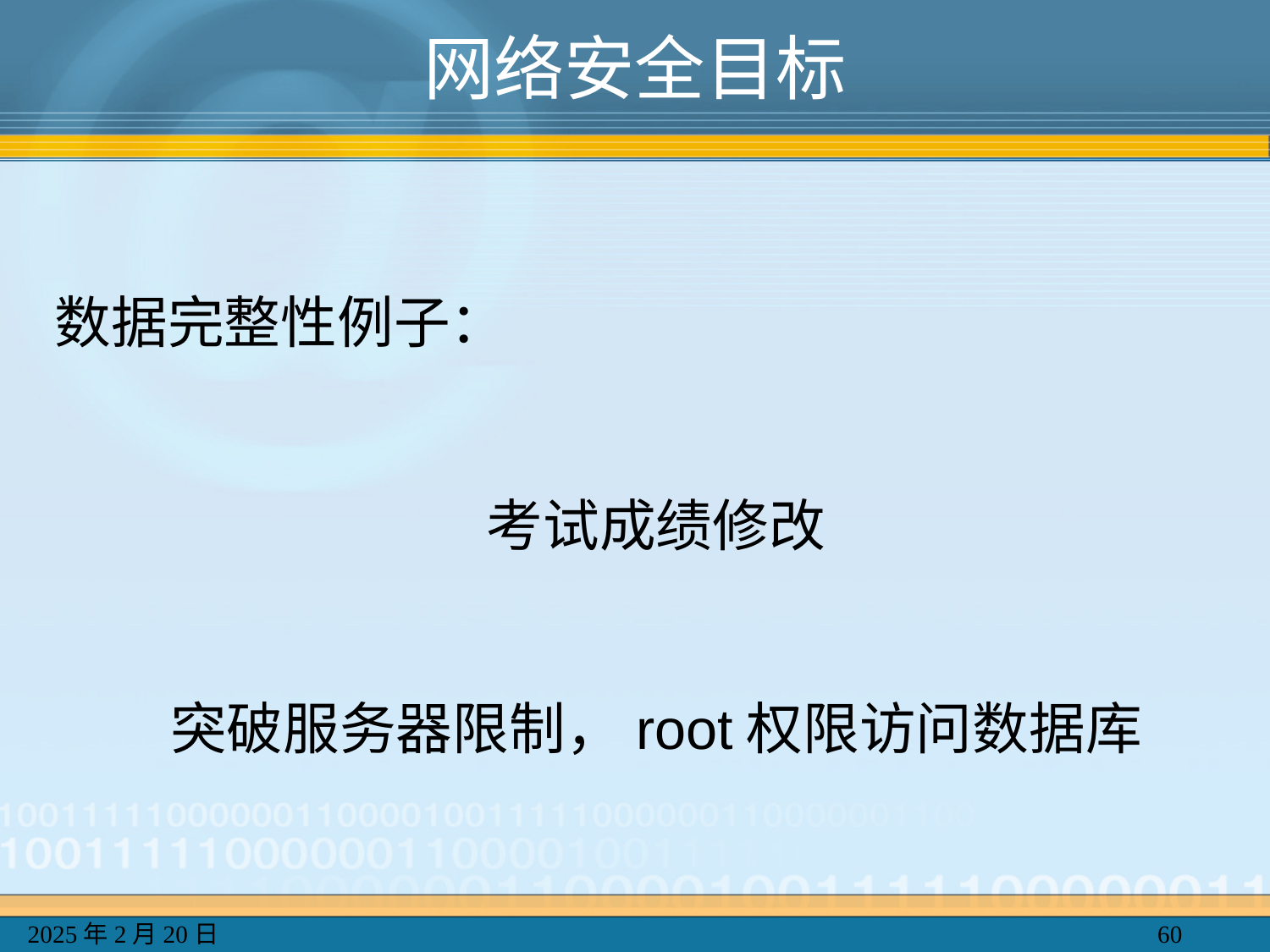

# 网络安全目标

数据完整性例子：

考试成绩修改

突破服务器限制，root权限访问数据库

2025年2月20日
60